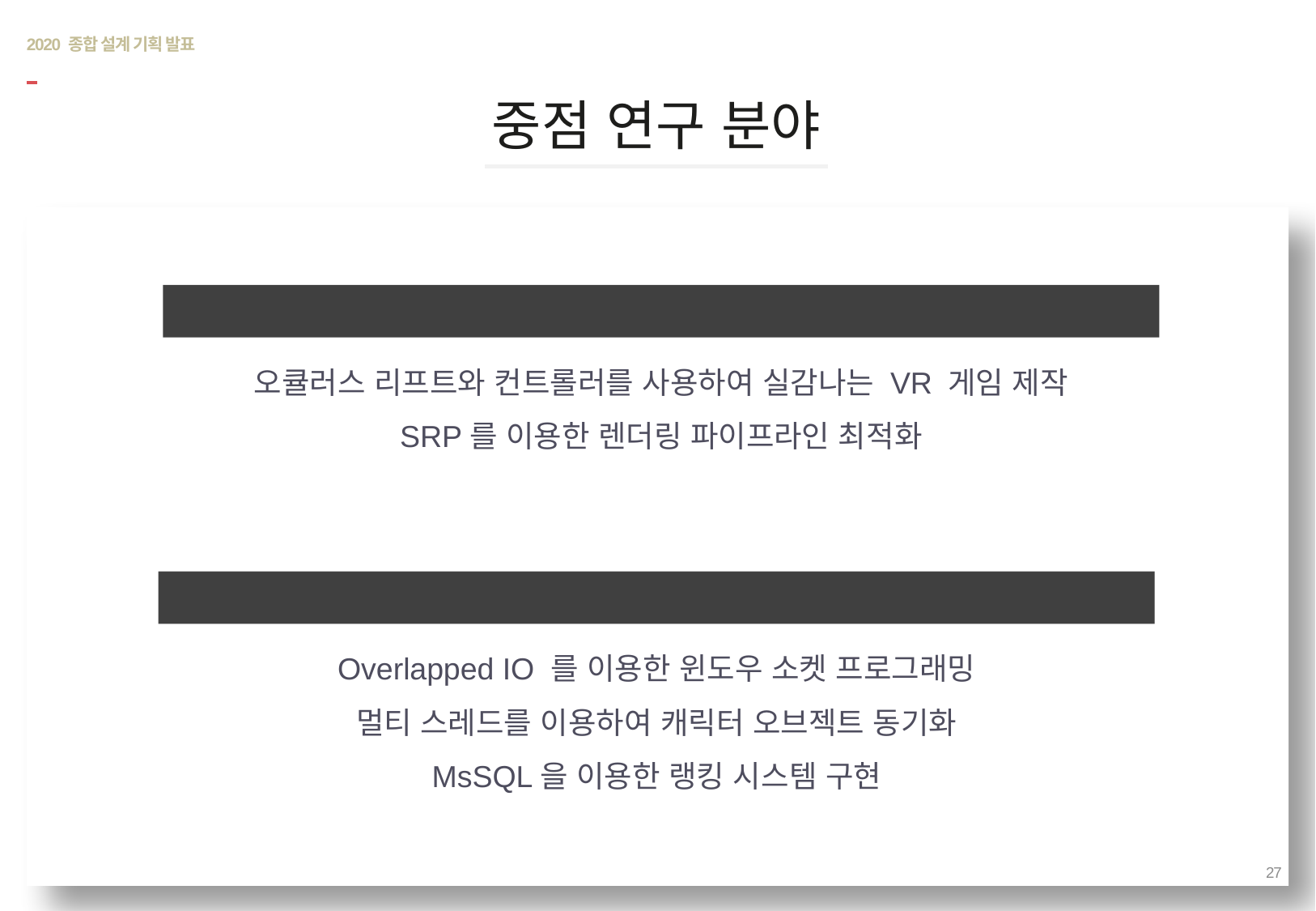

# 2020 종합 설계 기획 발표
중점 연구 분야

클라이언트
오큘러스 리프트와 컨트롤러를 사용하여 실감나는 VR 게임 제작
SRP를 이용한 렌더링 파이프라인 최적화
역기구학을 이용한 상호작용 애니메이션 구현
서버
Overlapped IO 를 이용한 윈도우 소켓 프로그래밍
멀티 스레드를 이용하여 캐릭터 오브젝트 동기화
MsSQL을 이용한 랭킹 시스템 구현
27